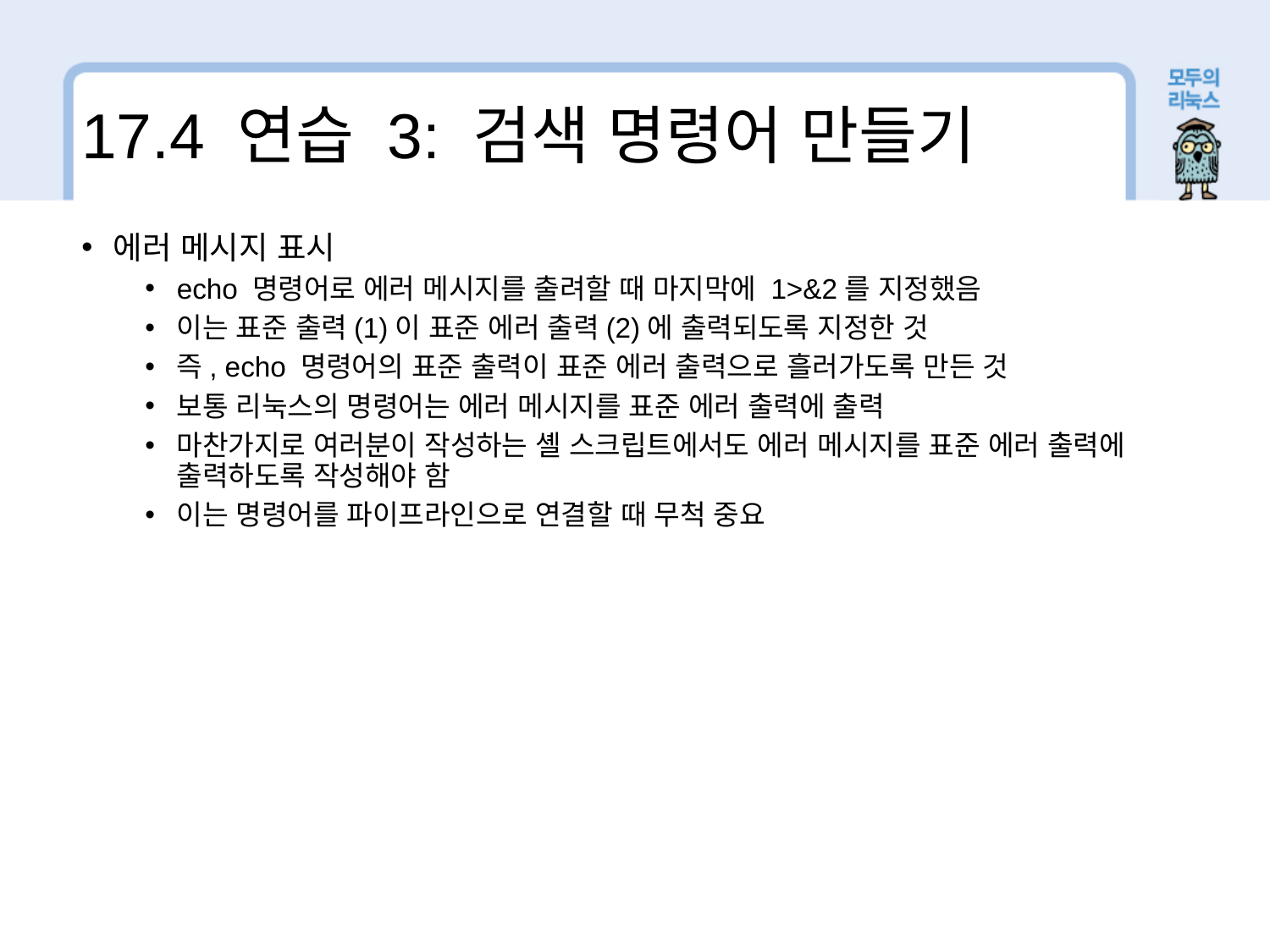

17.4 연습 3: 검색 명령어 만들기
에러 메시지 표시
echo 명령어로 에러 메시지를 출려할 때 마지막에 1>&2를 지정했음
이는 표준 출력(1)이 표준 에러 출력(2)에 출력되도록 지정한 것
즉, echo 명령어의 표준 출력이 표준 에러 출력으로 흘러가도록 만든 것
보통 리눅스의 명령어는 에러 메시지를 표준 에러 출력에 출력
마찬가지로 여러분이 작성하는 셸 스크립트에서도 에러 메시지를 표준 에러 출력에 출력하도록 작성해야 함
이는 명령어를 파이프라인으로 연결할 때 무척 중요